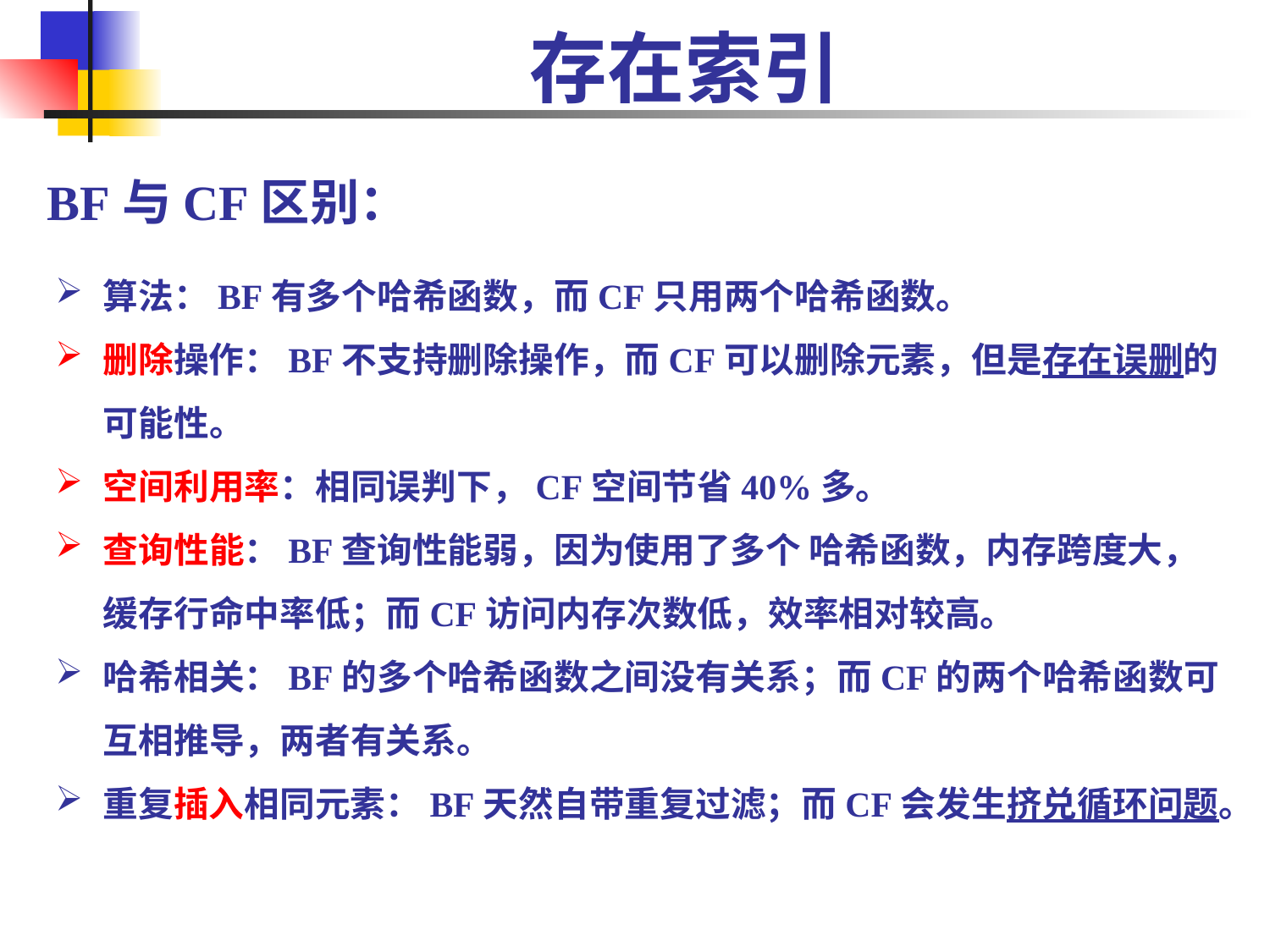

# 存在索引
BF与CF区别：
算法：BF有多个哈希函数，而CF只用两个哈希函数。
删除操作：BF不支持删除操作，而CF可以删除元素，但是存在误删的可能性。
空间利用率：相同误判下，CF空间节省40%多。
查询性能：BF查询性能弱，因为使用了多个 哈希函数，内存跨度大，缓存行命中率低；而CF访问内存次数低，效率相对较高。
哈希相关：BF的多个哈希函数之间没有关系；而CF的两个哈希函数可互相推导，两者有关系。
重复插入相同元素：BF天然自带重复过滤；而CF会发生挤兑循环问题。